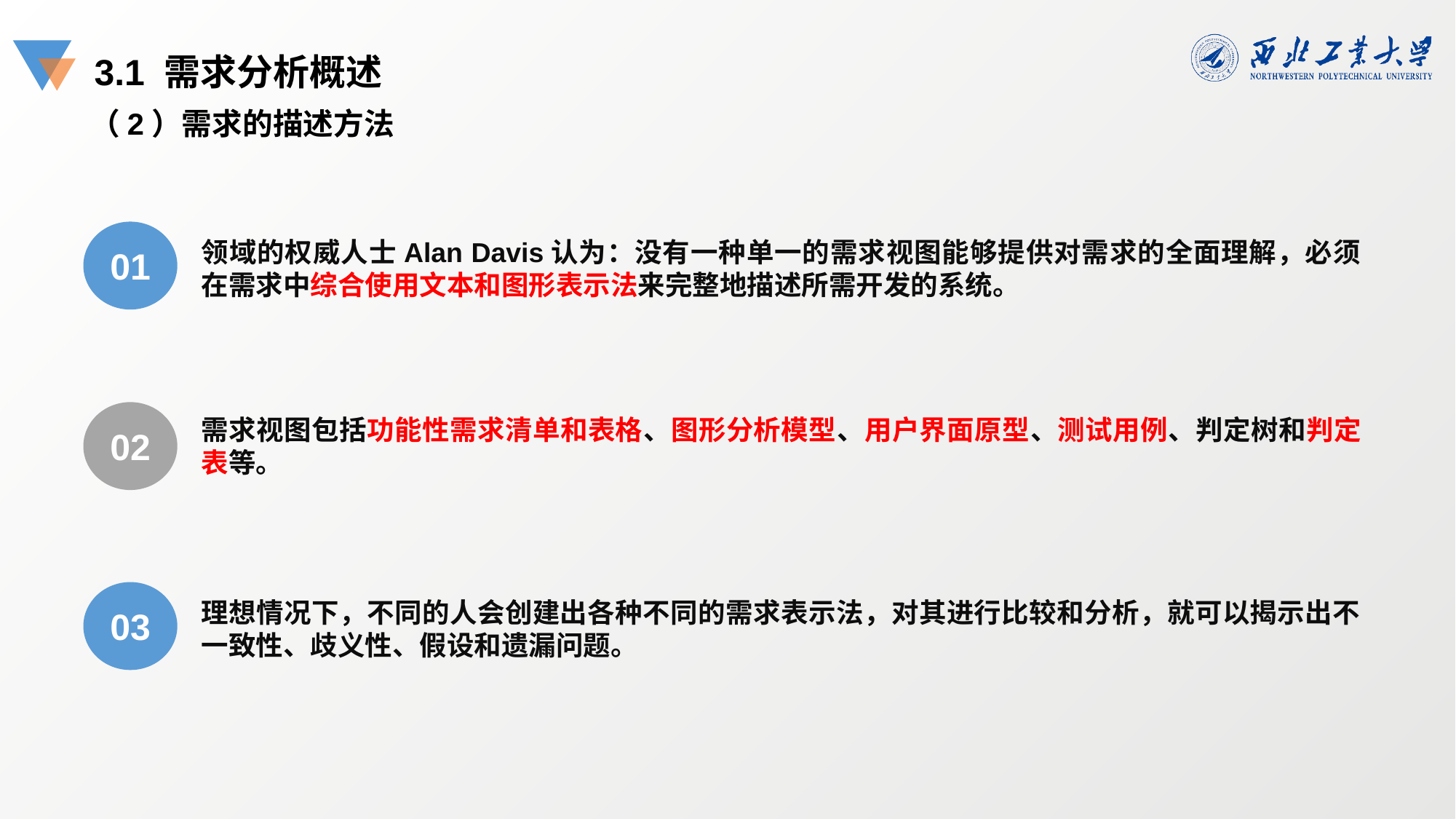

3.1 需求分析概述
（2）需求的描述方法

01
领域的权威人士Alan Davis认为：没有一种单一的需求视图能够提供对需求的全面理解，必须在需求中综合使用文本和图形表示法来完整地描述所需开发的系统。

02
需求视图包括功能性需求清单和表格、图形分析模型、用户界面原型、测试用例、判定树和判定表等。

03
理想情况下，不同的人会创建出各种不同的需求表示法，对其进行比较和分析，就可以揭示出不一致性、歧义性、假设和遗漏问题。
5